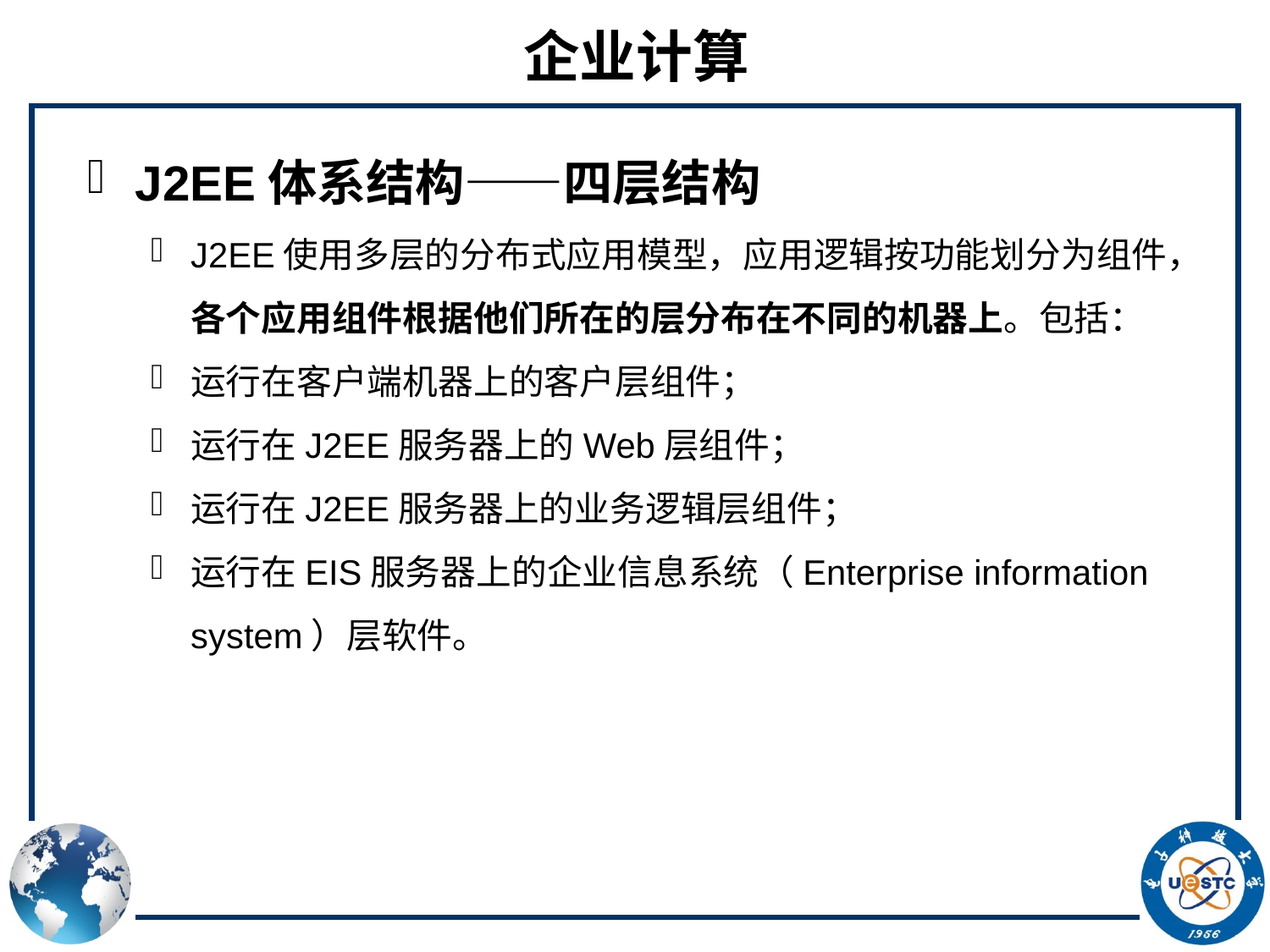

# 企业计算
J2EE体系结构——四层结构
J2EE使用多层的分布式应用模型，应用逻辑按功能划分为组件，各个应用组件根据他们所在的层分布在不同的机器上。包括：
运行在客户端机器上的客户层组件；
运行在J2EE服务器上的Web层组件；
运行在J2EE服务器上的业务逻辑层组件；
运行在EIS服务器上的企业信息系统（Enterprise information system）层软件。